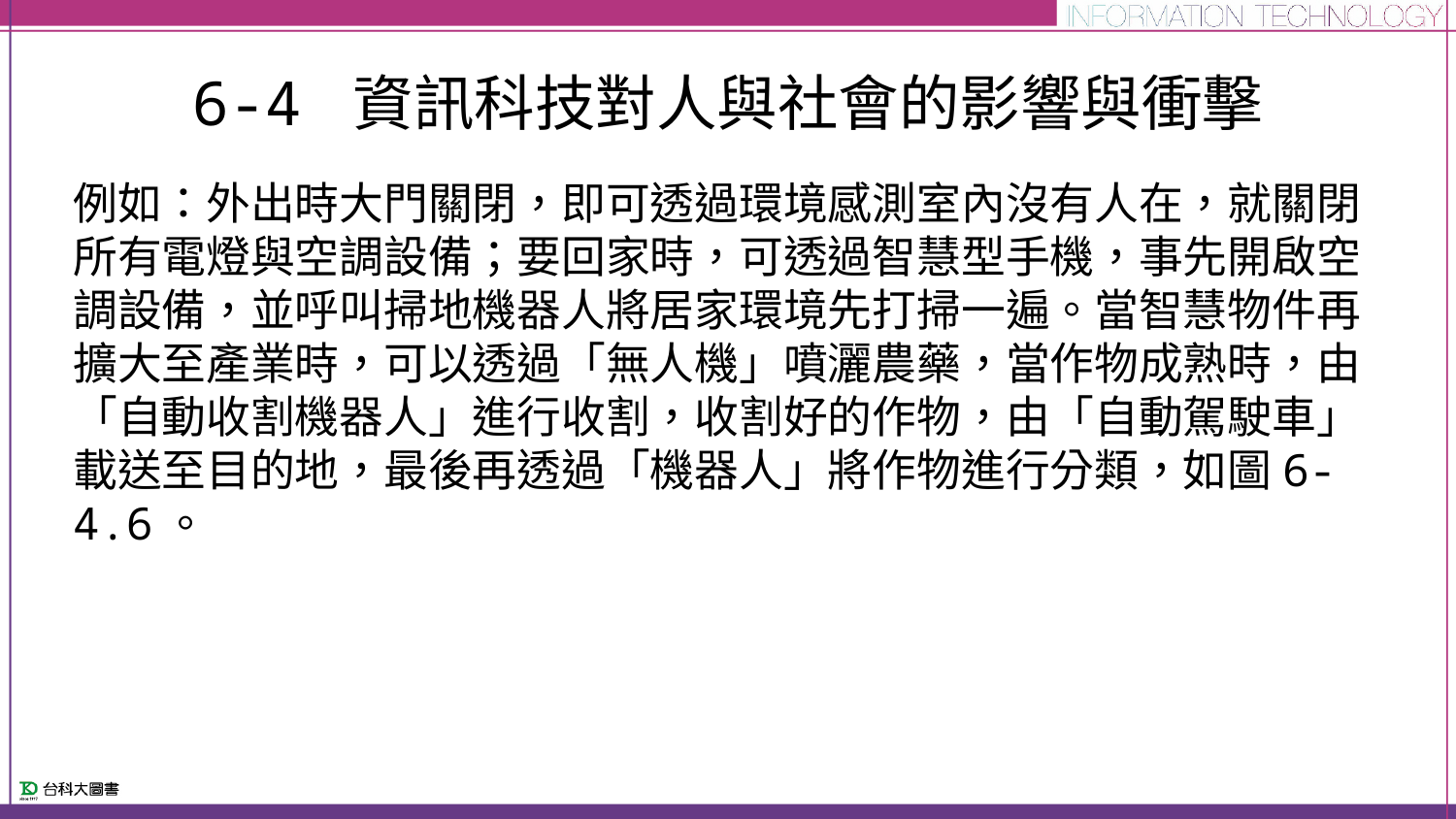

# 6-4 資訊科技對人與社會的影響與衝擊
例如：外出時大門關閉，即可透過環境感測室內沒有人在，就關閉所有電燈與空調設備；要回家時，可透過智慧型手機，事先開啟空調設備，並呼叫掃地機器人將居家環境先打掃一遍。當智慧物件再擴大至產業時，可以透過「無人機」噴灑農藥，當作物成熟時，由「自動收割機器人」進行收割，收割好的作物，由「自動駕駛車」載送至目的地，最後再透過「機器人」將作物進行分類，如圖6-4.6。